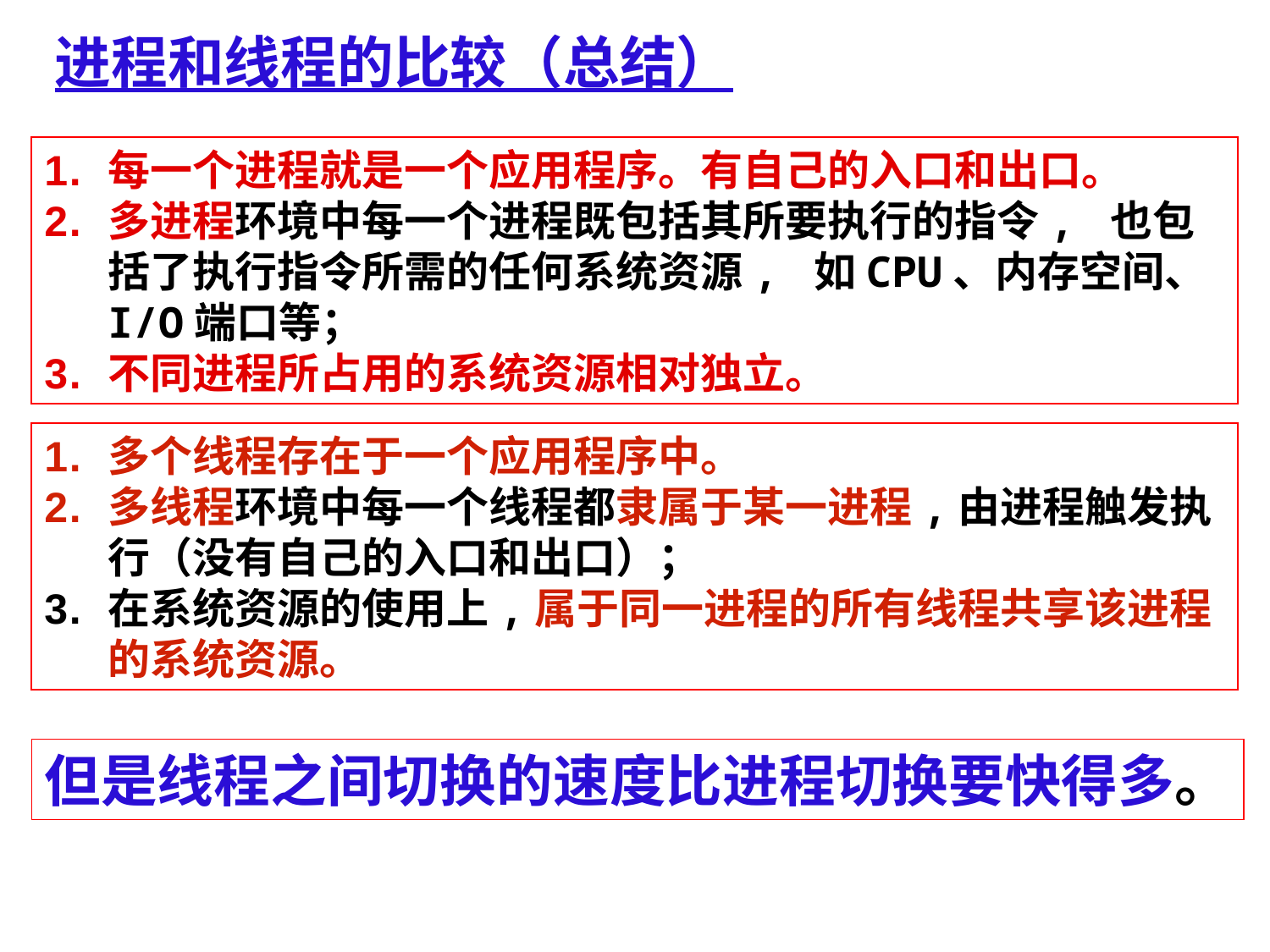

进程和线程的比较（总结）
每一个进程就是一个应用程序。有自己的入口和出口。
多进程环境中每一个进程既包括其所要执行的指令, 也包括了执行指令所需的任何系统资源, 如CPU、内存空间、I/O端口等；
不同进程所占用的系统资源相对独立。
多个线程存在于一个应用程序中。
多线程环境中每一个线程都隶属于某一进程,由进程触发执行（没有自己的入口和出口）；
在系统资源的使用上,属于同一进程的所有线程共享该进程的系统资源。
但是线程之间切换的速度比进程切换要快得多。